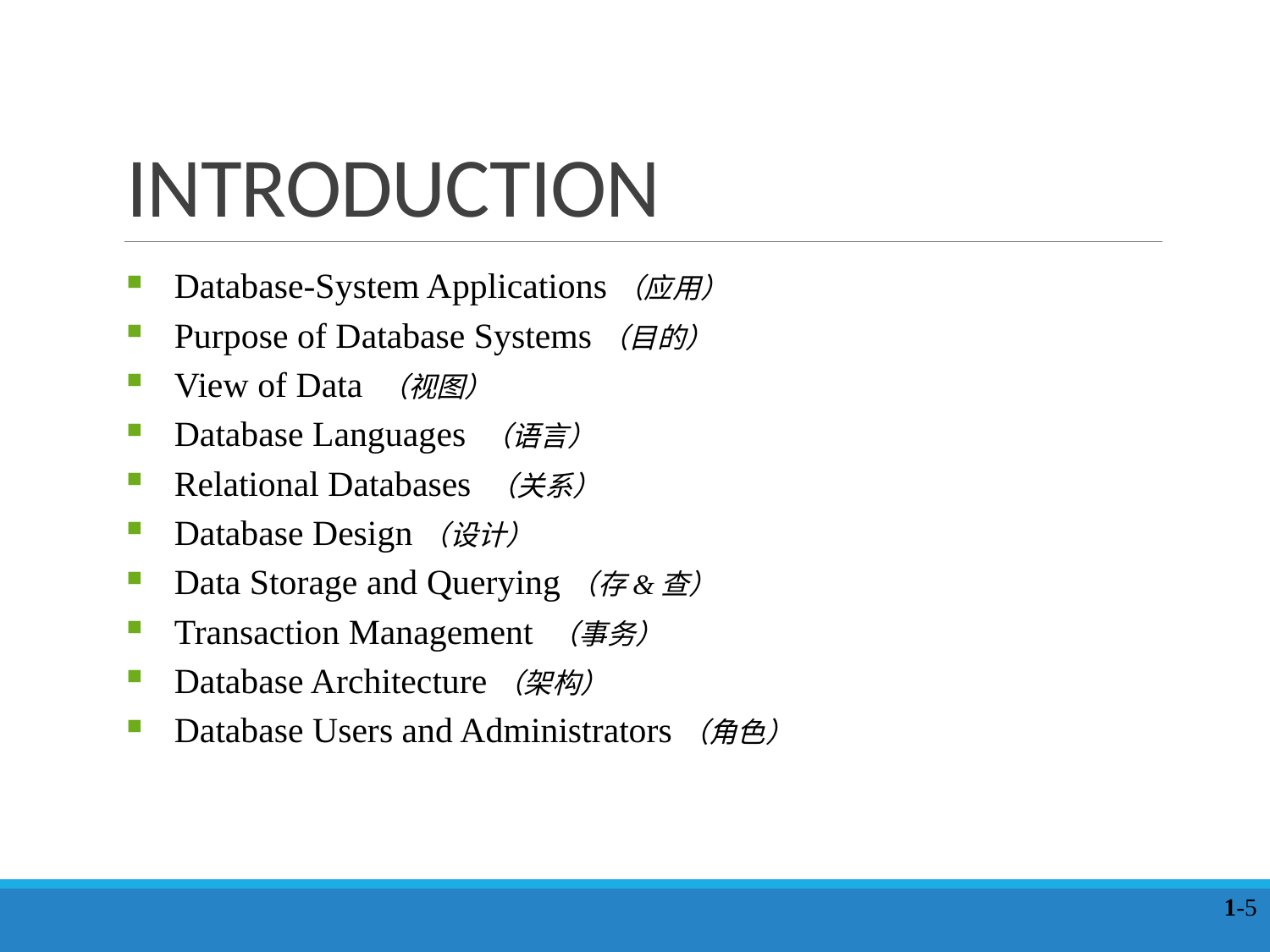

# INTRODUCTION
Database-System Applications（应用）
Purpose of Database Systems（目的）
View of Data （视图）
Database Languages （语言）
Relational Databases （关系）
Database Design（设计）
Data Storage and Querying（存&查）
Transaction Management （事务）
Database Architecture（架构）
Database Users and Administrators（角色）
1-5